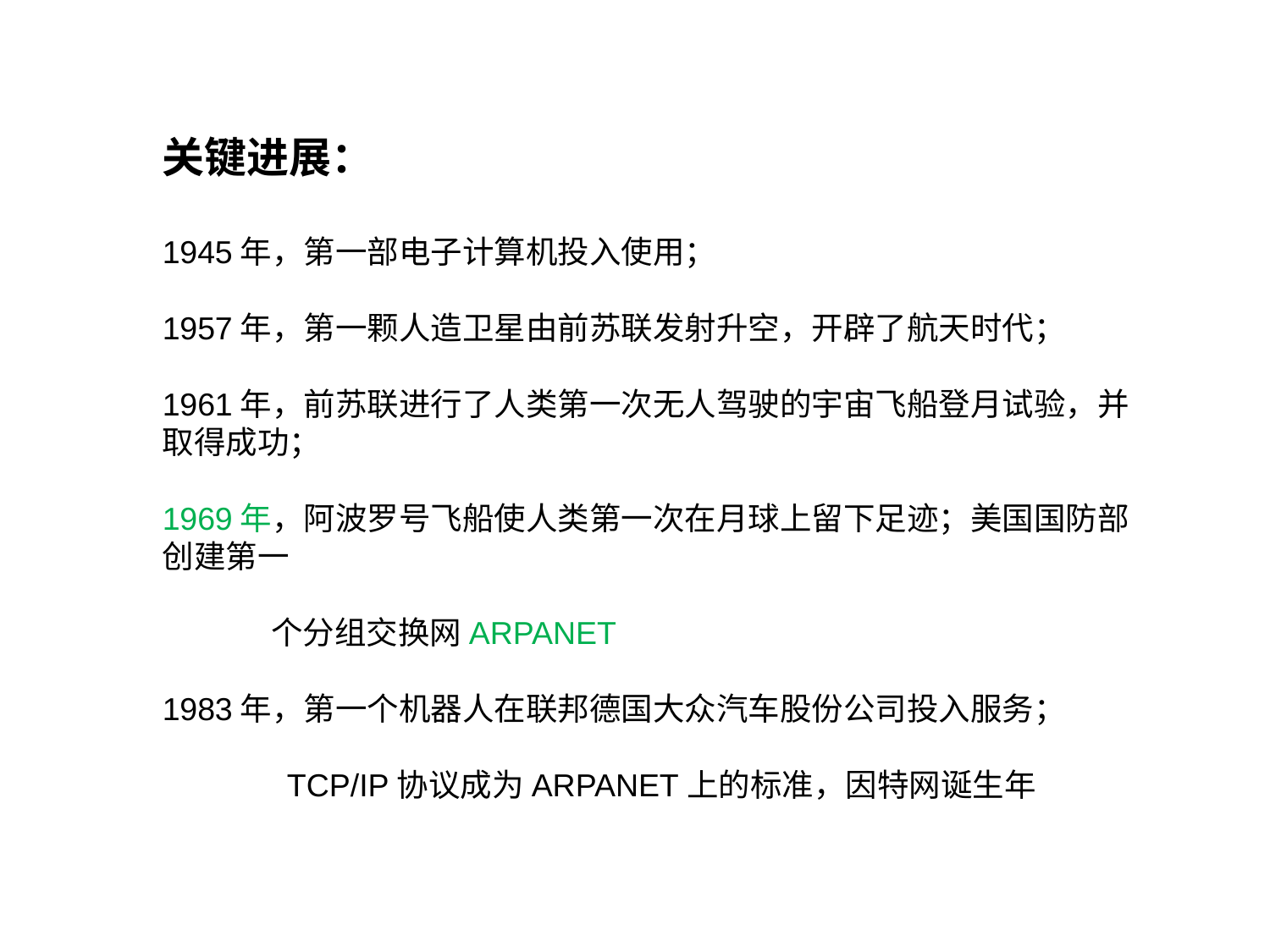

关键进展：

1945年，第一部电子计算机投入使用；

1957年，第一颗人造卫星由前苏联发射升空，开辟了航天时代；

1961年，前苏联进行了人类第一次无人驾驶的宇宙飞船登月试验，并取得成功；

1969年，阿波罗号飞船使人类第一次在月球上留下足迹；美国国防部创建第一

              个分组交换网ARPANET

1983年，第一个机器人在联邦德国大众汽车股份公司投入服务；

              TCP/IP协议成为ARPANET上的标准，因特网诞生年